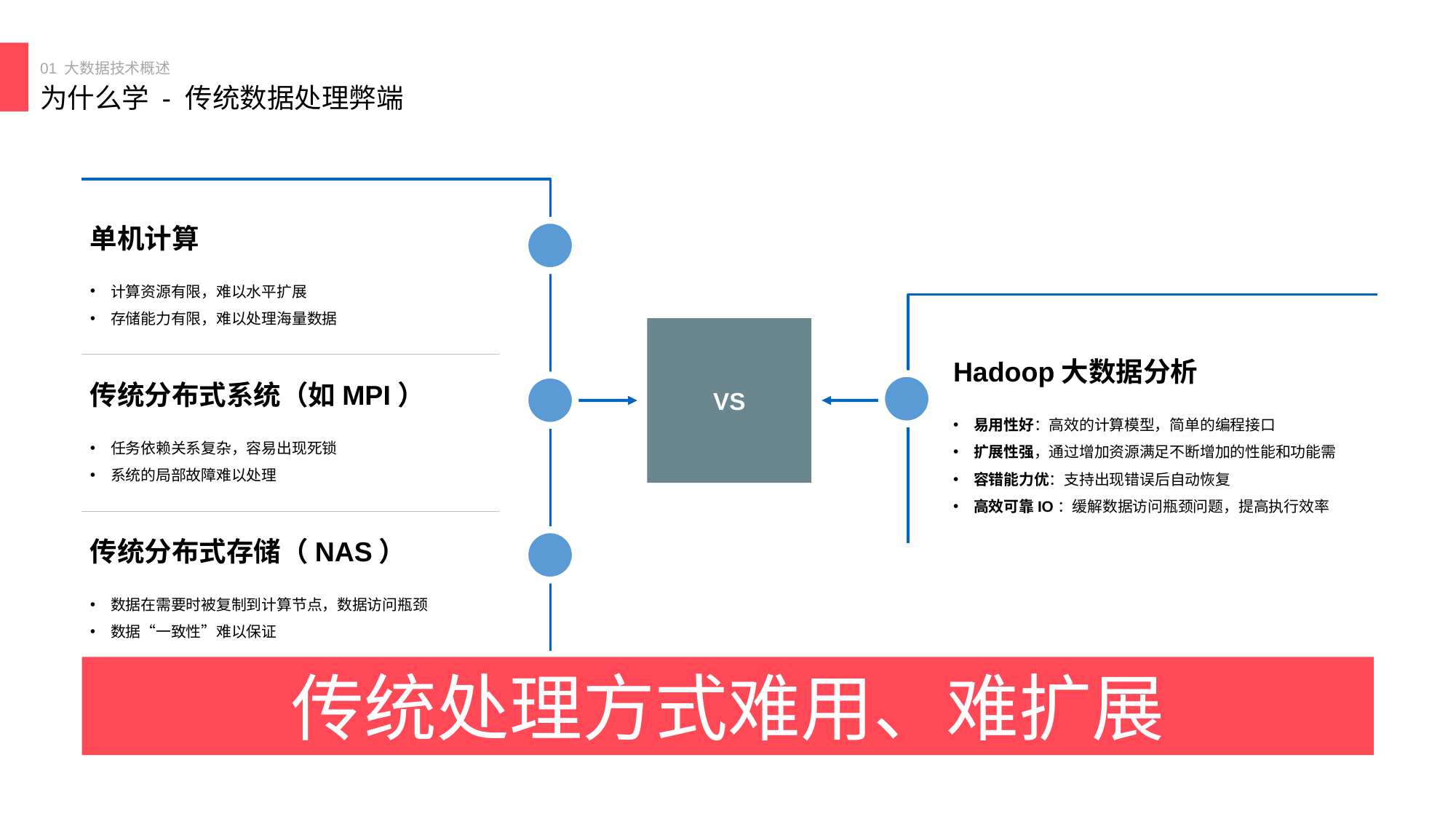

01 大数据技术概述
为什么学 - 传统数据处理弊端

单机计算

计算资源有限，难以水平扩展
存储能力有限，难以处理海量数据

VS
Hadoop大数据分析
传统分布式系统（如MPI）

易用性好：高效的计算模型，简单的编程接口
扩展性强，通过增加资源满足不断增加的性能和功能需
容错能力优：支持出现错误后自动恢复
高效可靠IO：缓解数据访问瓶颈问题，提高执行效率
任务依赖关系复杂，容易出现死锁
系统的局部故障难以处理
传统分布式存储（NAS）

数据在需要时被复制到计算节点，数据访问瓶颈
数据“一致性”难以保证
传统处理方式难用、难扩展